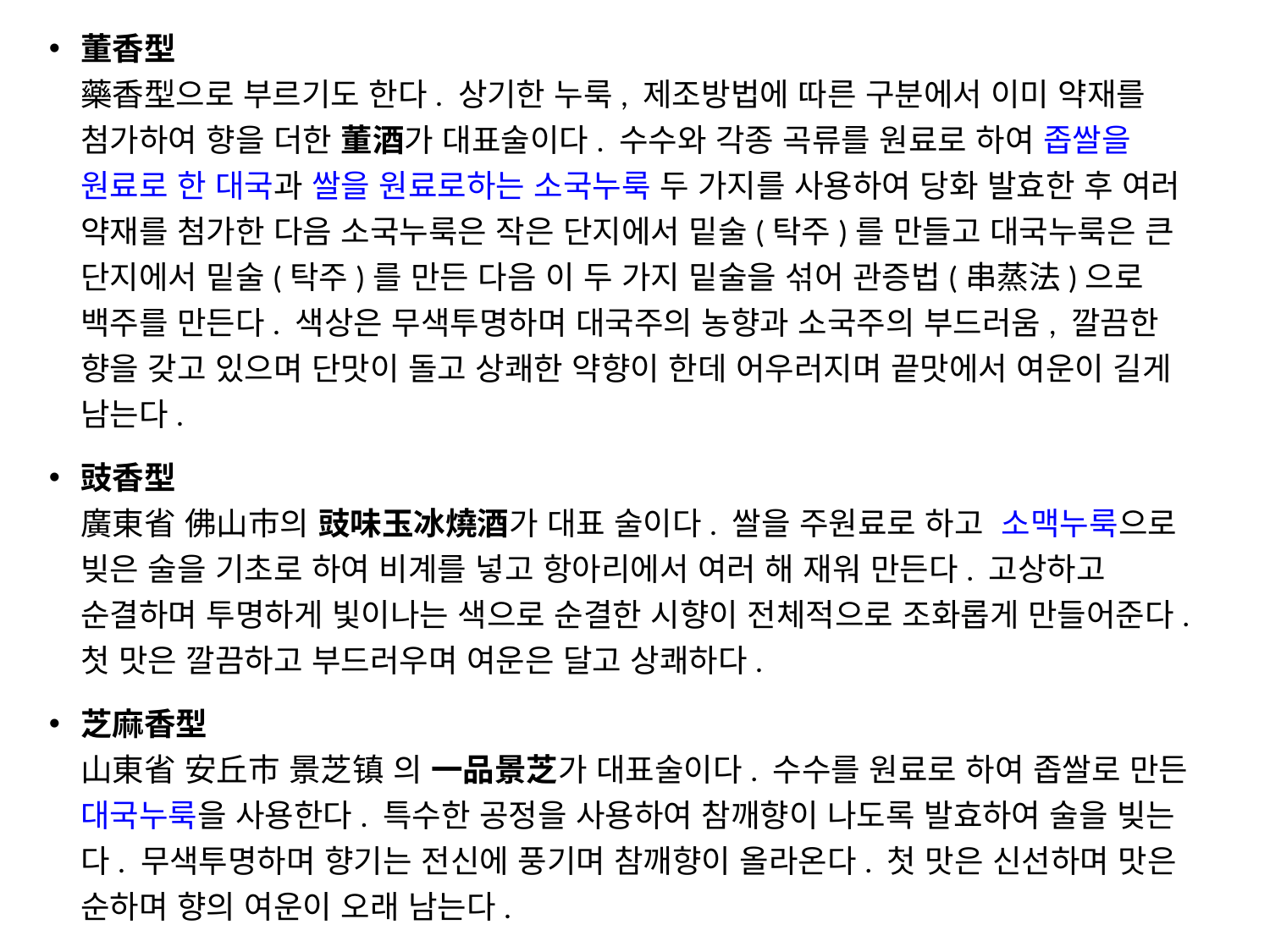

董香型
藥香型으로 부르기도 한다. 상기한 누룩, 제조방법에 따른 구분에서 이미 약재를 첨가하여 향을 더한 董酒가 대표술이다. 수수와 각종 곡류를 원료로 하여 좁쌀을 원료로 한 대국과 쌀을 원료로하는 소국누룩 두 가지를 사용하여 당화 발효한 후 여러 약재를 첨가한 다음 소국누룩은 작은 단지에서 밑술(탁주)를 만들고 대국누룩은 큰 단지에서 밑술(탁주)를 만든 다음 이 두 가지 밑술을 섞어 관증법(串蒸法)으로 백주를 만든다. 색상은 무색투명하며 대국주의 농향과 소국주의 부드러움, 깔끔한 향을 갖고 있으며 단맛이 돌고 상쾌한 약향이 한데 어우러지며 끝맛에서 여운이 길게 남는다.
豉香型
廣東省 佛山市의 豉味玉冰燒酒가 대표 술이다. 쌀을 주원료로 하고  소맥누룩으로 빚은 술을 기초로 하여 비계를 넣고 항아리에서 여러 해 재워 만든다. 고상하고 순결하며 투명하게 빛이나는 색으로 순결한 시향이 전체적으로 조화롭게 만들어준다. 첫 맛은 깔끔하고 부드러우며 여운은 달고 상쾌하다.
芝麻香型
山東省 安丘市 景芝镇 의 一品景芝가 대표술이다. 수수를 원료로 하여 좁쌀로 만든 대국누룩을 사용한다. 특수한 공정을 사용하여 참깨향이 나도록 발효하여 술을 빚는다. 무색투명하며 향기는 전신에 풍기며 참깨향이 올라온다. 첫 맛은 신선하며 맛은 순하며 향의 여운이 오래 남는다.